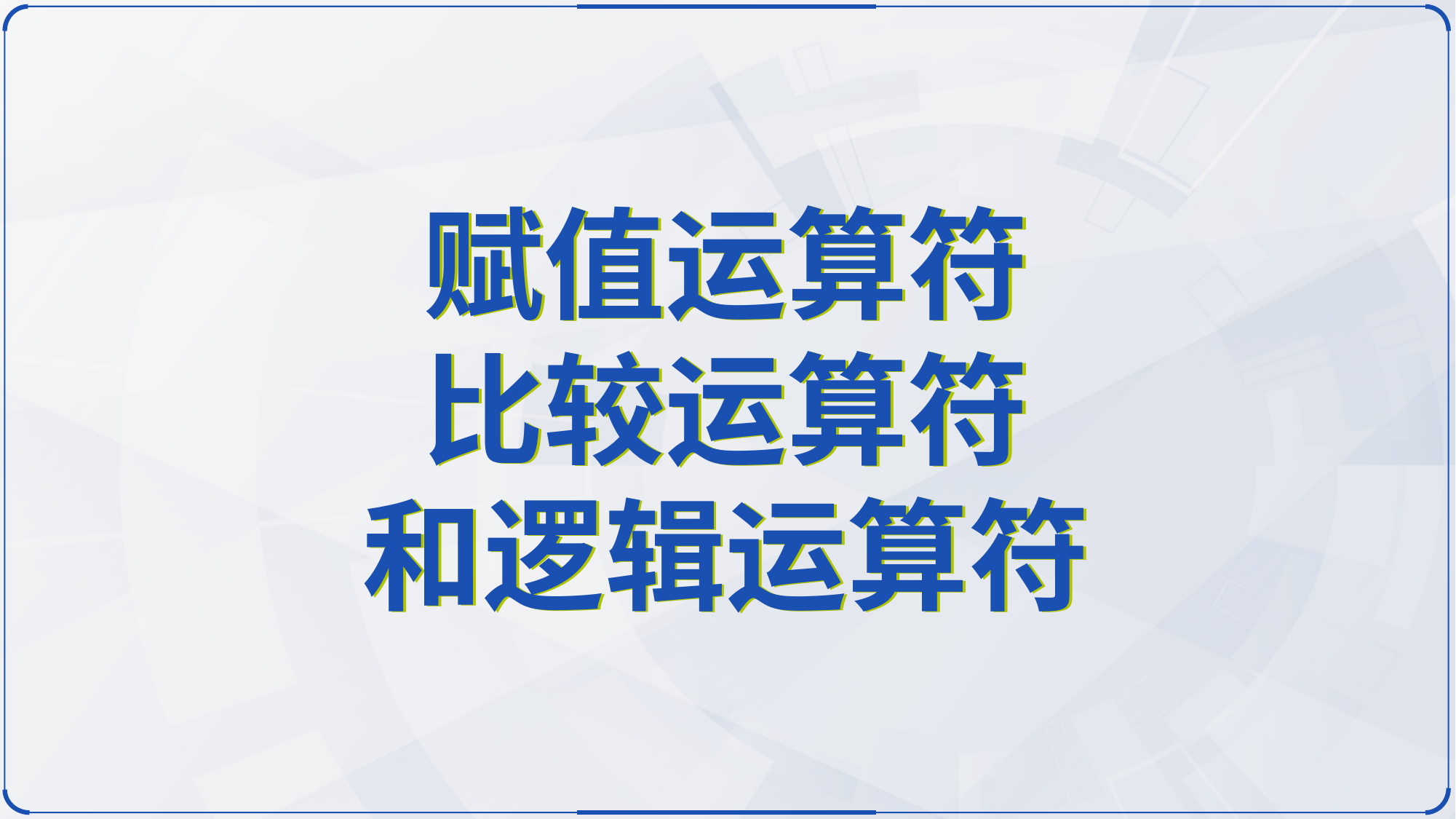

赋值运算符
比较运算符
和逻辑运算符
赋值运算符
比较运算符
和逻辑运算符